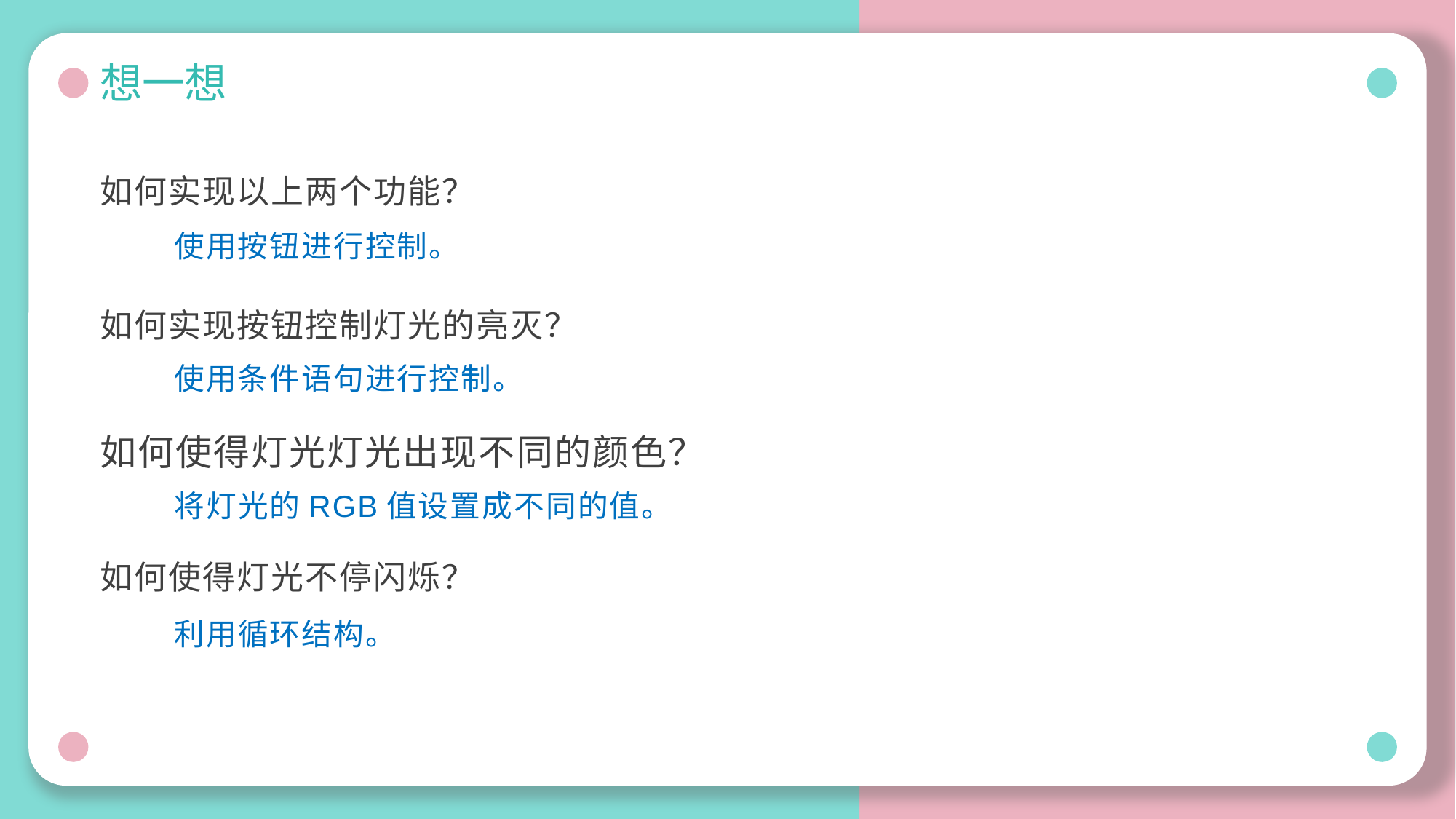

# 想一想
如何实现以上两个功能？
使用按钮进行控制。
如何实现按钮控制灯光的亮灭？
使用条件语句进行控制。
如何使得灯光灯光出现不同的颜色？
将灯光的RGB值设置成不同的值。
如何使得灯光不停闪烁？
利用循环结构。